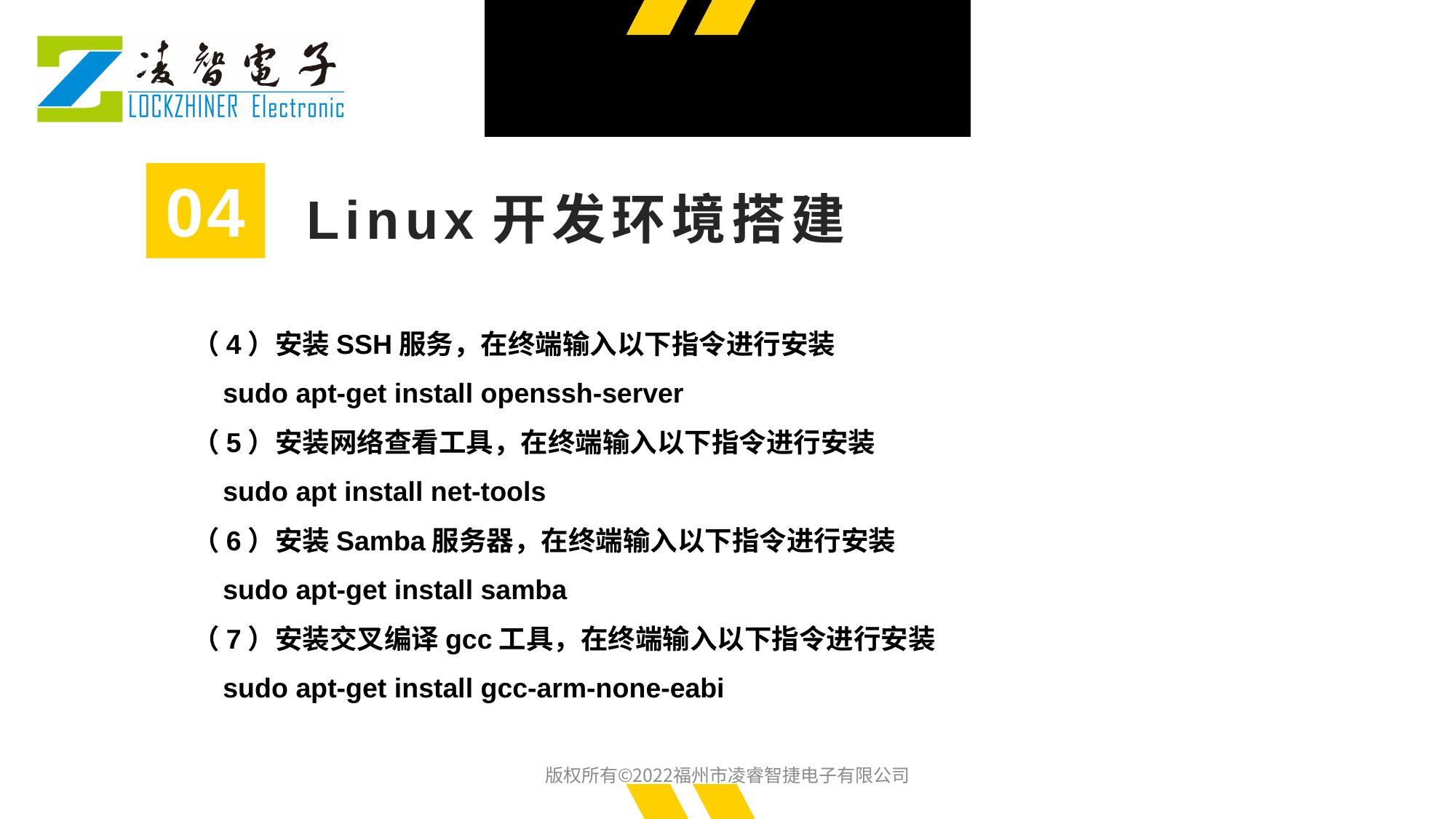

04
Linux开发环境搭建
（4）安装SSH服务，在终端输入以下指令进行安装
    sudo apt-get install openssh-server
（5）安装网络查看工具，在终端输入以下指令进行安装
    sudo apt install net-tools
（6）安装Samba服务器，在终端输入以下指令进行安装
    sudo apt-get install samba
（7）安装交叉编译gcc工具，在终端输入以下指令进行安装
    sudo apt-get install gcc-arm-none-eabi
版权所有©2022福州市凌睿智捷电子有限公司
8